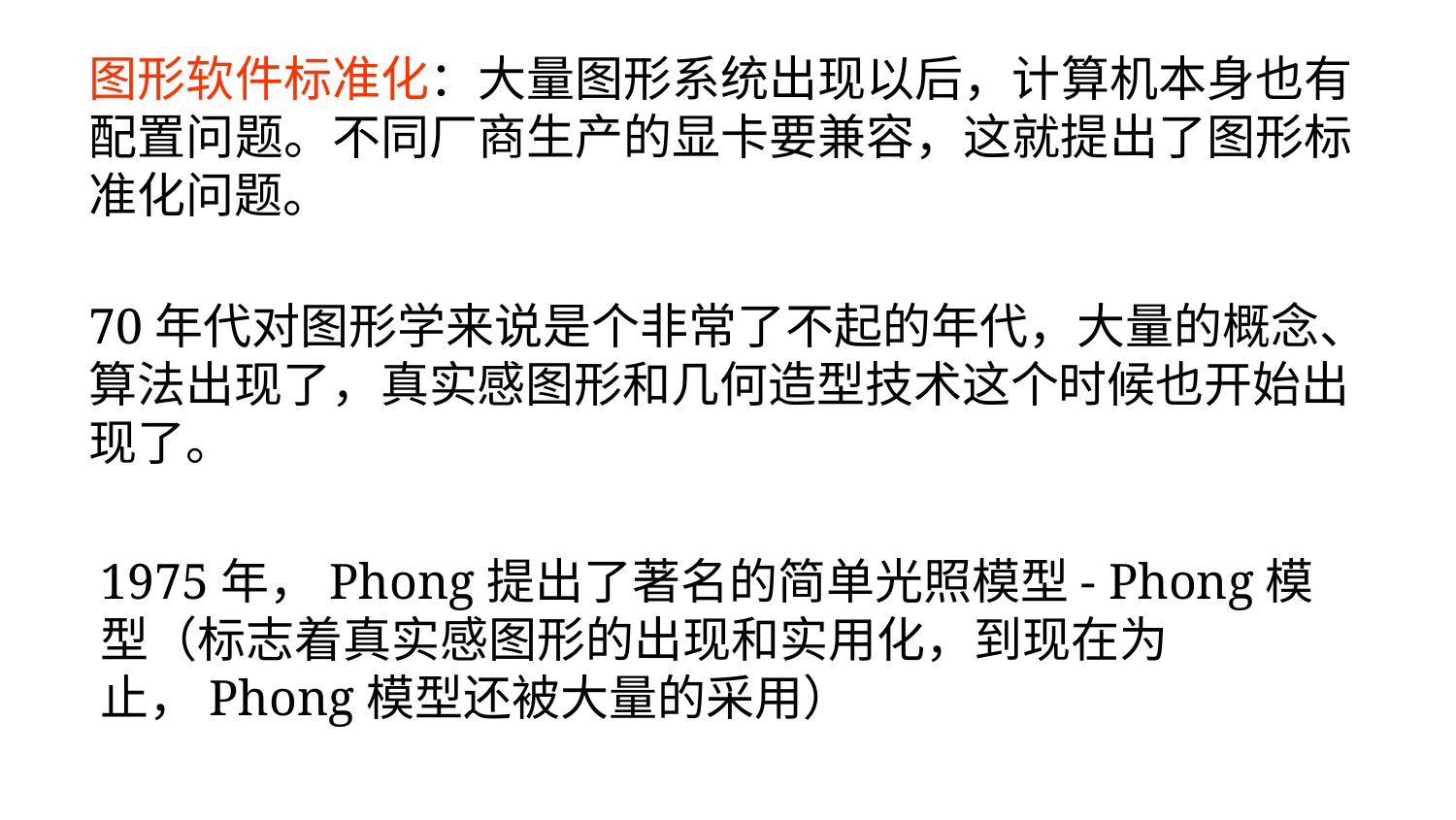

图形软件标准化：大量图形系统出现以后，计算机本身也有 配置问题。不同厂商生产的显卡要兼容，这就提出了图形标 准化问题。

70年代对图形学来说是个非常了不起的年代，大量的概念、算法出现了，真实感图形和几何造型技术这个时候也开始出现了。

1975年，Phong提出了著名的简单光照模型- Phong模型（标志着真实感图形的出现和实用化，到现在为止，Phong模型还被大量的采用）